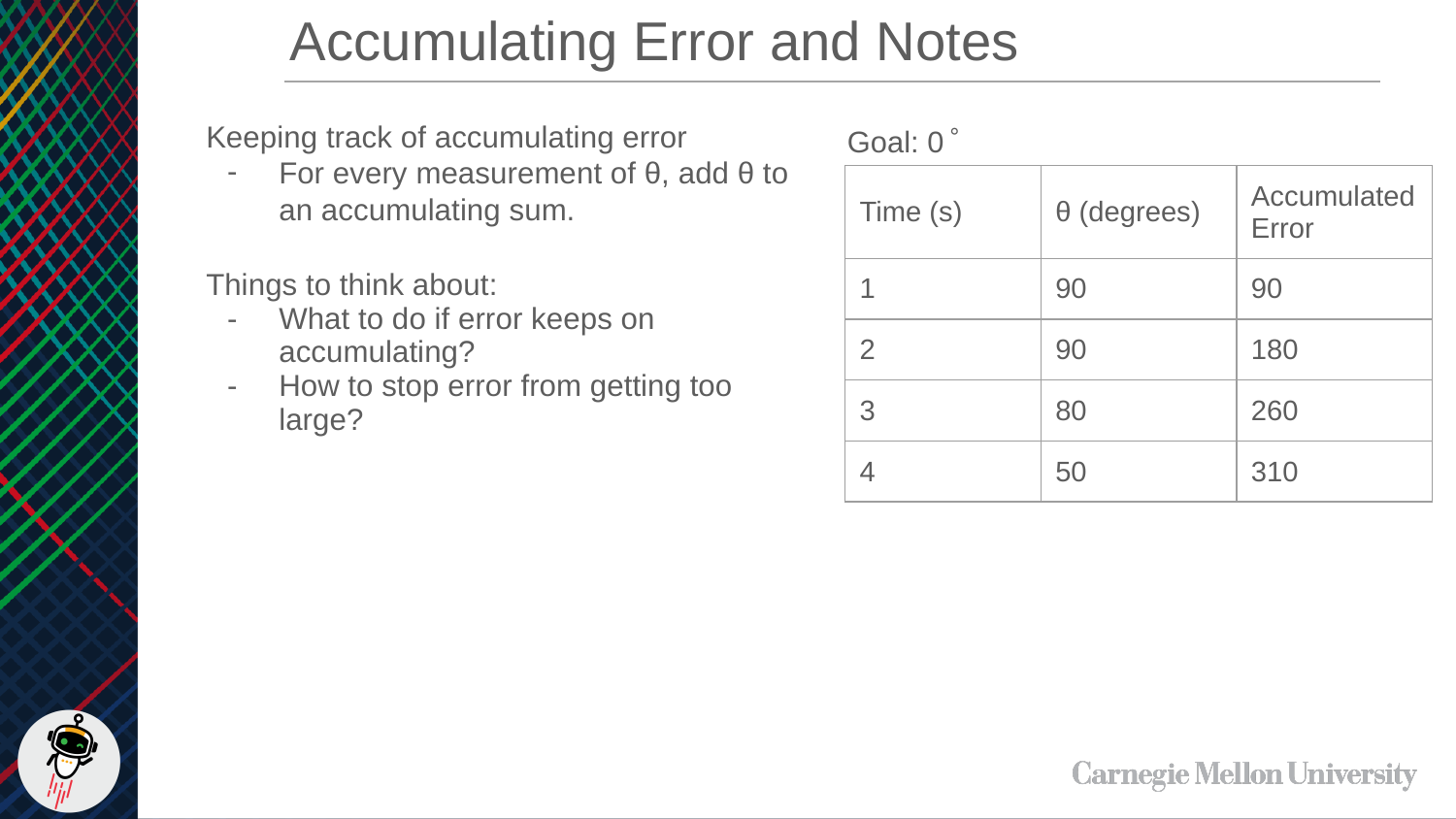

Accumulating Error and Notes
Goal: 0゜
Keeping track of accumulating error
For every measurement of θ, add θ to an accumulating sum.

| Time (s) | θ (degrees) | Accumulated Error |
| --- | --- | --- |
| 1 | 90 | 90 |
| 2 | 90 | 180 |
| 3 | 80 | 260 |
| 4 | 50 | 310 |
Things to think about:
What to do if error keeps on accumulating?
How to stop error from getting too large?